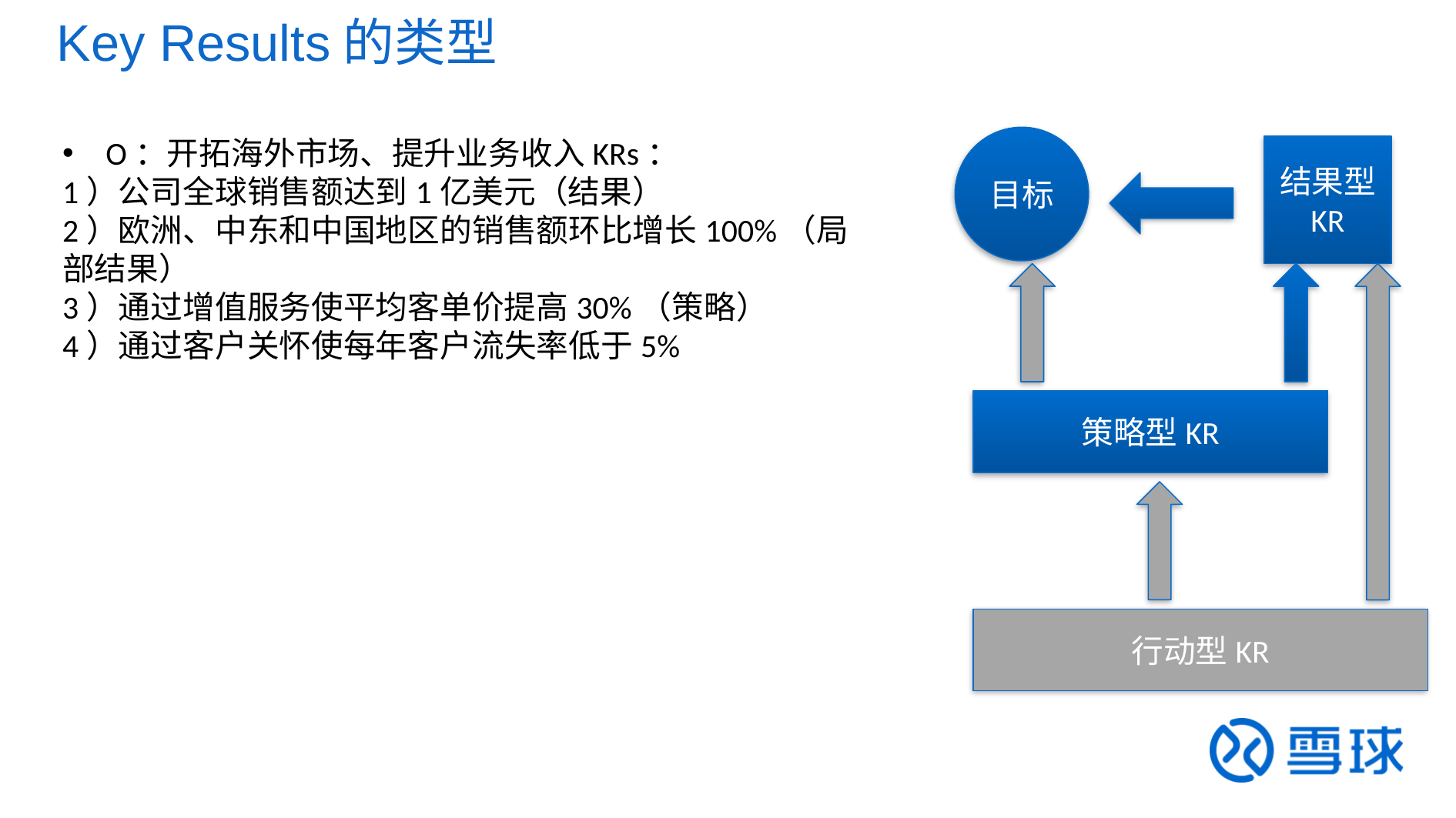

Key Results的类型
O：开拓海外市场、提升业务收入KRs：
1）公司全球销售额达到1亿美元（结果）
2）欧洲、中东和中国地区的销售额环比增长100%（局部结果）
3）通过增值服务使平均客单价提高30%（策略）
4）通过客户关怀使每年客户流失率低于5%
目标
结果型
KR

策略型KR

行动型KR